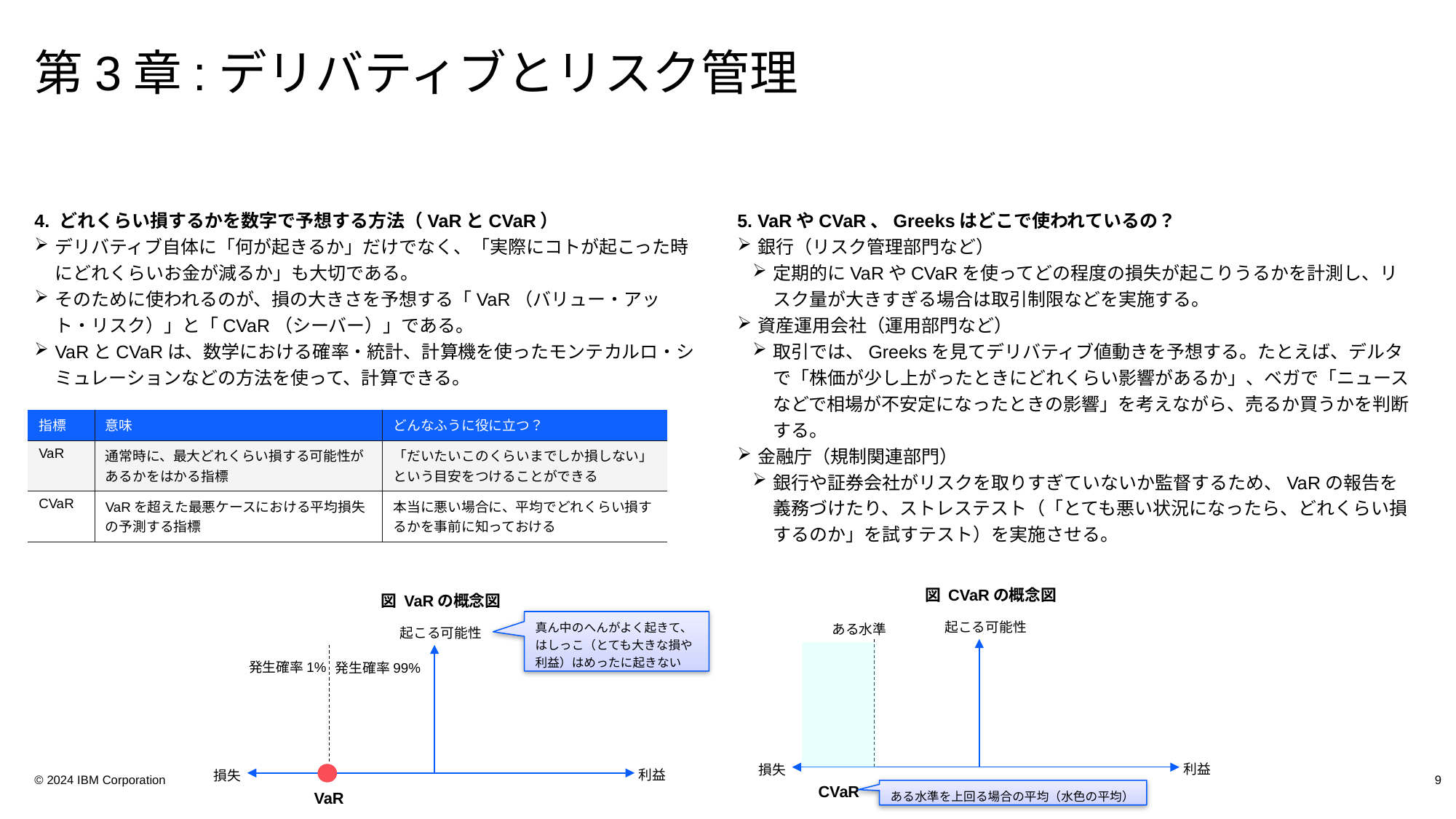

# 第3章:デリバティブとリスク管理
4. どれくらい損するかを数字で予想する方法（VaRとCVaR）
デリバティブ自体に「何が起きるか」だけでなく、「実際にコトが起こった時にどれくらいお金が減るか」も大切である。
そのために使われるのが、損の大きさを予想する「VaR（バリュー・アット・リスク）」と「CVaR（シーバー）」である。
VaRとCVaRは、数学における確率・統計、計算機を使ったモンテカルロ・シミュレーションなどの方法を使って、計算できる。

5. VaRやCVaR、Greeksはどこで使われているの？
銀行（リスク管理部門など）
定期的にVaRやCVaRを使ってどの程度の損失が起こりうるかを計測し、リスク量が大きすぎる場合は取引制限などを実施する。
資産運用会社（運用部門など）
取引では、Greeksを見てデリバティブ値動きを予想する。たとえば、デルタで「株価が少し上がったときにどれくらい影響があるか」、ベガで「ニュースなどで相場が不安定になったときの影響」を考えながら、売るか買うかを判断する。
金融庁（規制関連部門）
銀行や証券会社がリスクを取りすぎていないか監督するため、VaRの報告を義務づけたり、ストレステスト（「とても悪い状況になったら、どれくらい損するのか」を試すテスト）を実施させる。

| 指標 | 意味 | どんなふうに役に立つ？ |
| --- | --- | --- |
| VaR | 通常時に、最大どれくらい損する可能性があるかをはかる指標 | 「だいたいこのくらいまでしか損しない」という目安をつけることができる |
| CVaR | VaRを超えた最悪ケースにおける平均損失の予測する指標 | 本当に悪い場合に、平均でどれくらい損するかを事前に知っておける |
図 CVaRの概念図
起こる可能性
ある水準
利益
損失
ある水準を上回る場合の平均（水色の平均）
CVaR

図 VaRの概念図
真ん中のへんがよく起きて、はしっこ（とても大きな損や利益）はめったに起きない
起こる可能性
発生確率1%
発生確率99%
利益
損失

VaR